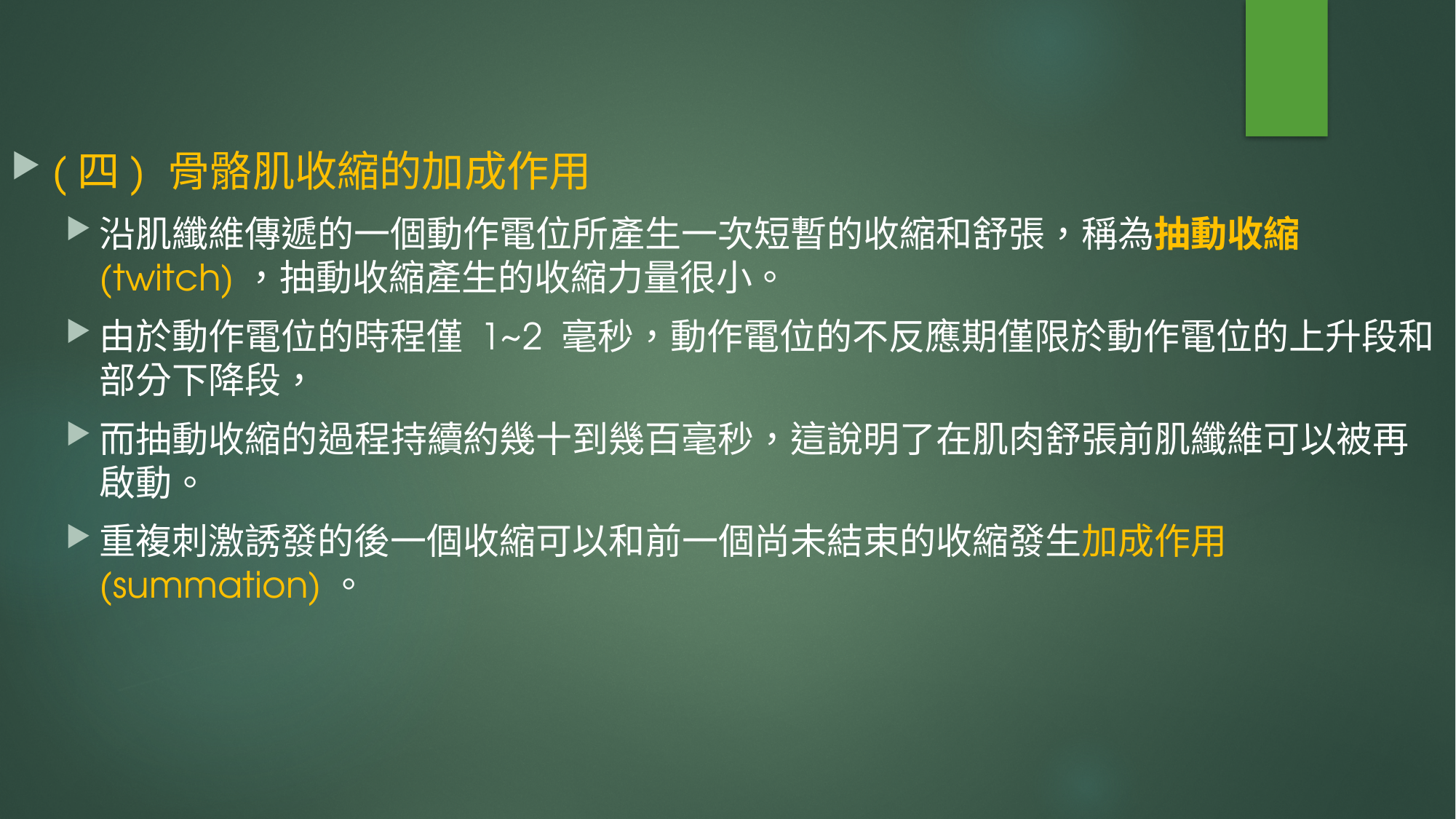

(四) 骨骼肌收縮的加成作用
沿肌纖維傳遞的一個動作電位所產生一次短暫的收縮和舒張，稱為抽動收縮(twitch)，抽動收縮產生的收縮力量很小。
由於動作電位的時程僅 1~2 毫秒，動作電位的不反應期僅限於動作電位的上升段和部分下降段，
而抽動收縮的過程持續約幾十到幾百毫秒，這說明了在肌肉舒張前肌纖維可以被再啟動。
重複刺激誘發的後一個收縮可以和前一個尚未結束的收縮發生加成作用(summation)。